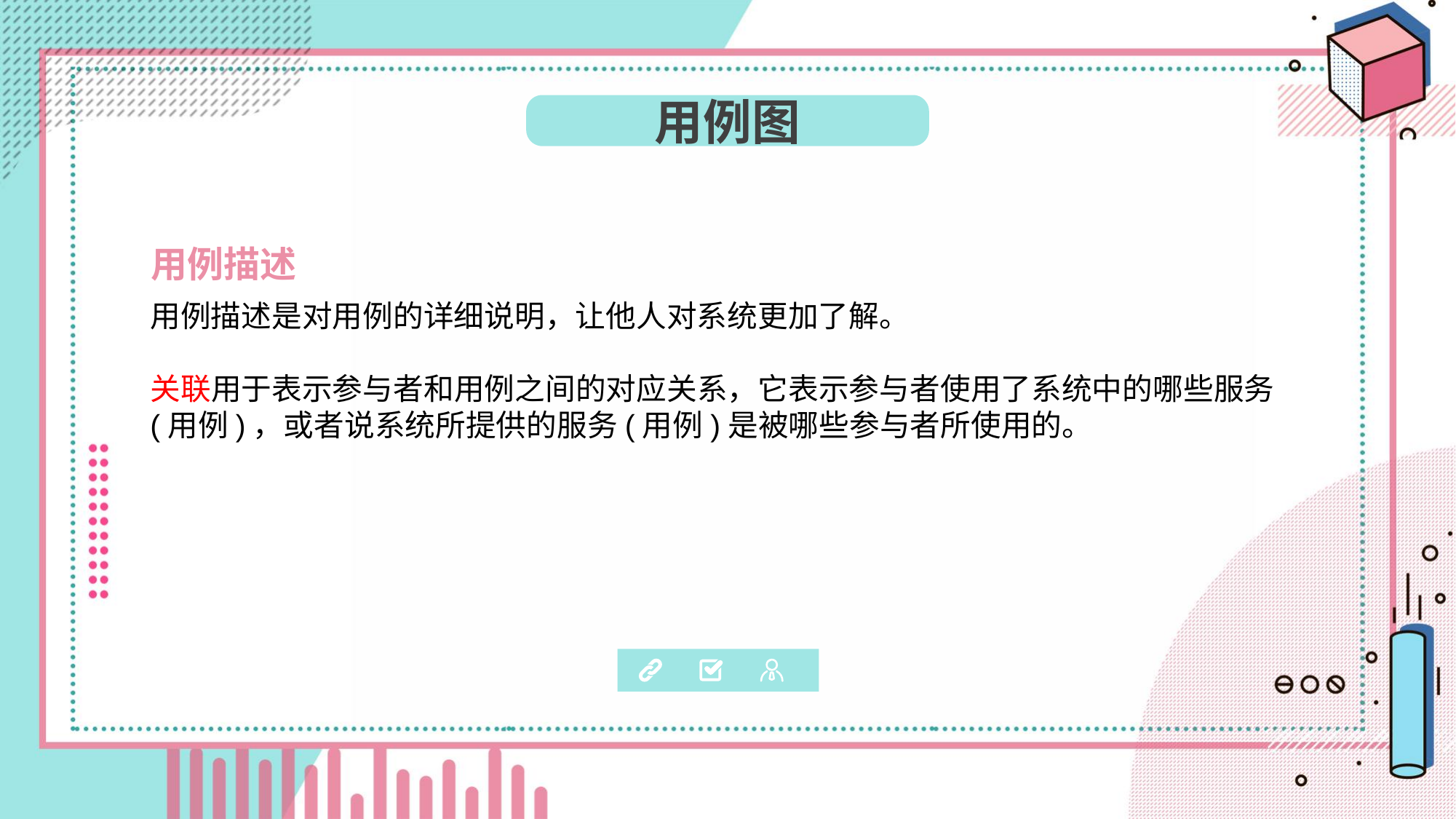

用例图
用例描述
用例描述是对用例的详细说明，让他人对系统更加了解。

关联用于表示参与者和用例之间的对应关系，它表示参与者使用了系统中的哪些服务(用例)，或者说系统所提供的服务(用例)是被哪些参与者所使用的。